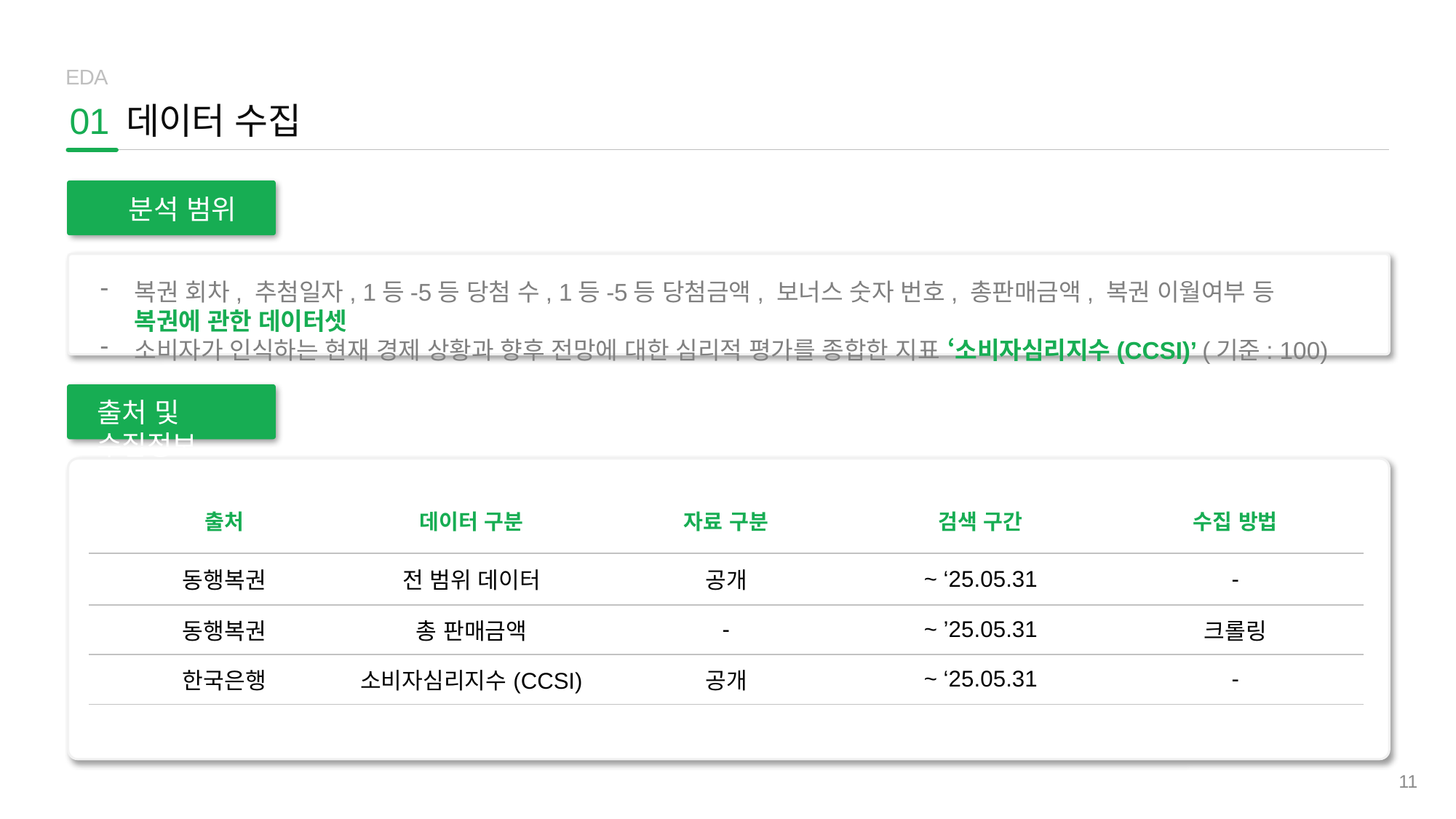

EDA
01
데이터 수집

분석 범위

복권 회차, 추첨일자, 1등-5등 당첨 수, 1등-5등 당첨금액, 보너스 숫자 번호, 총판매금액, 복권 이월여부 등 복권에 관한 데이터셋
소비자가 인식하는 현재 경제 상황과 향후 전망에 대한 심리적 평가를 종합한 지표 ‘소비자심리지수(CCSI)’ (기준: 100)

출처 및 수집정보

| 출처 | 데이터 구분 | 자료 구분 | 검색 구간 | 수집 방법 |
| --- | --- | --- | --- | --- |
| 동행복권 | 전 범위 데이터 | 공개 | ~ ‘25.05.31 | - |
| 동행복권 | 총 판매금액 | - | ~ ’25.05.31 | 크롤링 |
| 한국은행 | 소비자심리지수(CCSI) | 공개 | ~ ‘25.05.31 | - |
11